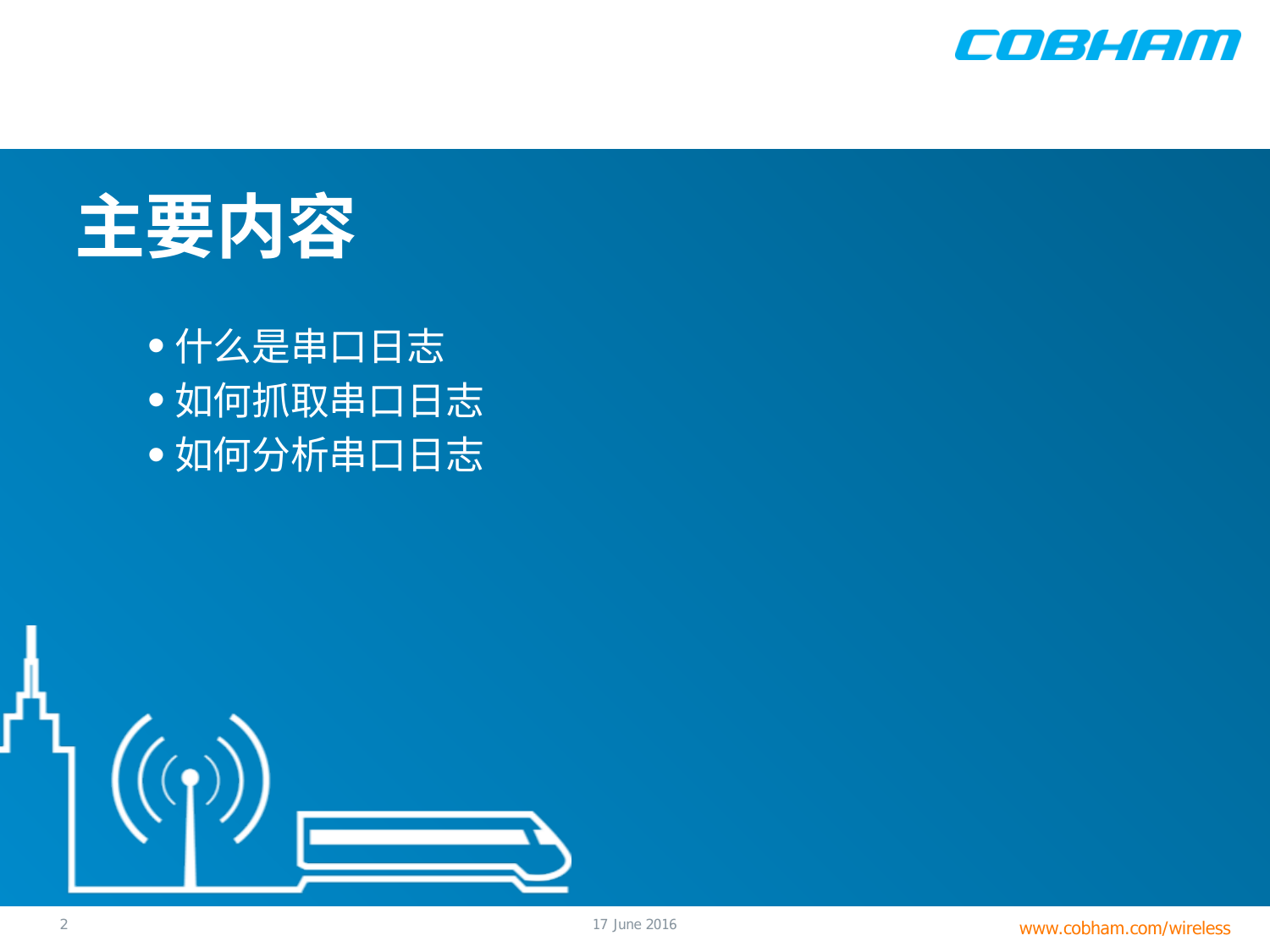

# 主要内容
什么是串口日志
如何抓取串口日志
如何分析串口日志
2
17 June 2016